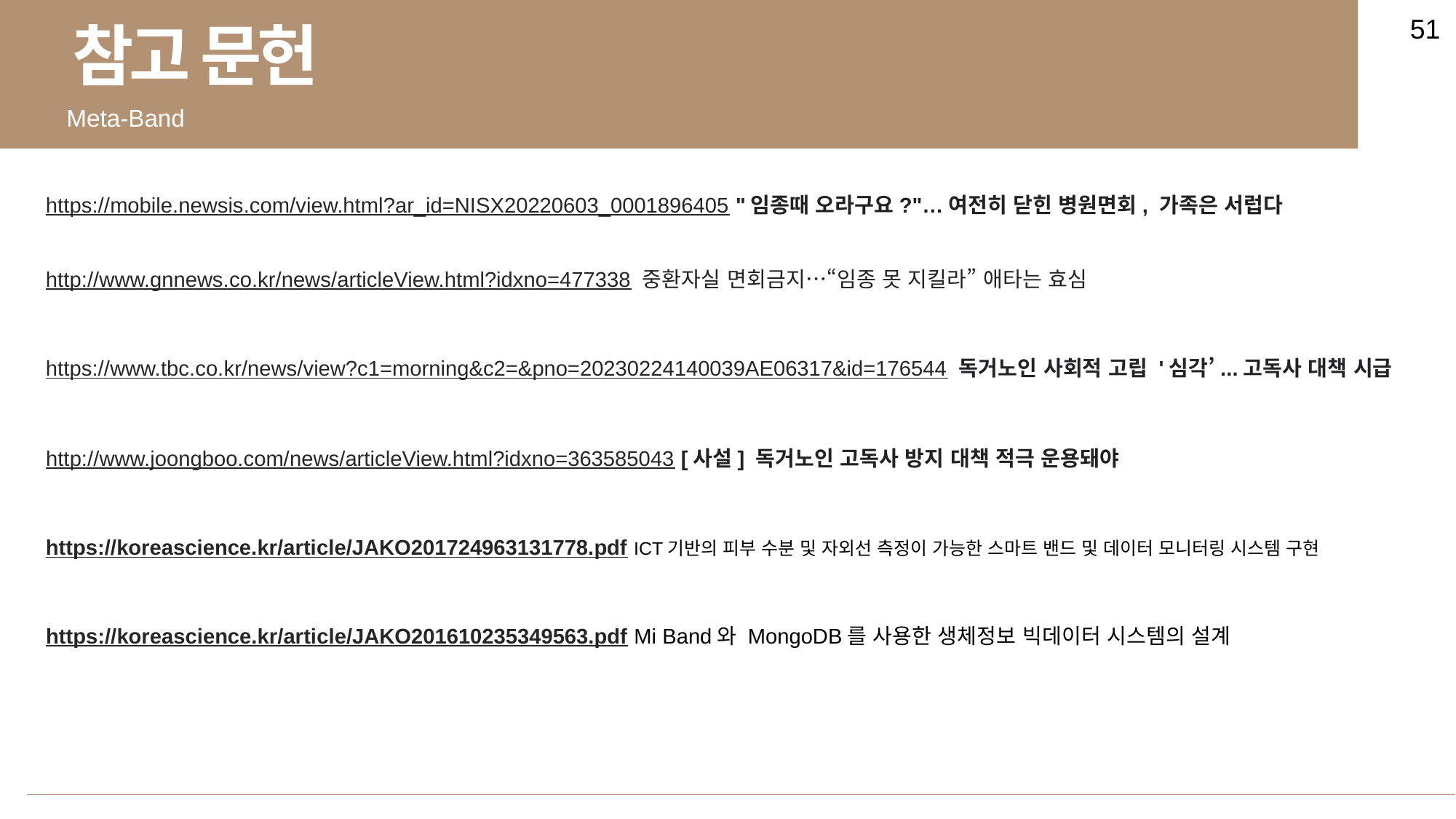

51
참고 문헌
Meta-Band
https://mobile.newsis.com/view.html?ar_id=NISX20220603_0001896405 "임종때 오라구요?"…여전히 닫힌 병원면회, 가족은 서럽다
http://www.gnnews.co.kr/news/articleView.html?idxno=477338 중환자실 면회금지…“임종 못 지킬라” 애타는 효심
https://www.tbc.co.kr/news/view?c1=morning&c2=&pno=20230224140039AE06317&id=176544 독거노인 사회적 고립 '심각’...고독사 대책 시급
http://www.joongboo.com/news/articleView.html?idxno=363585043 [사설] 독거노인 고독사 방지 대책 적극 운용돼야
https://koreascience.kr/article/JAKO201724963131778.pdf ICT기반의 피부 수분 및 자외선 측정이 가능한 스마트 밴드 및 데이터 모니터링 시스템 구현
https://koreascience.kr/article/JAKO201610235349563.pdf Mi Band와 MongoDB를 사용한 생체정보 빅데이터 시스템의 설계